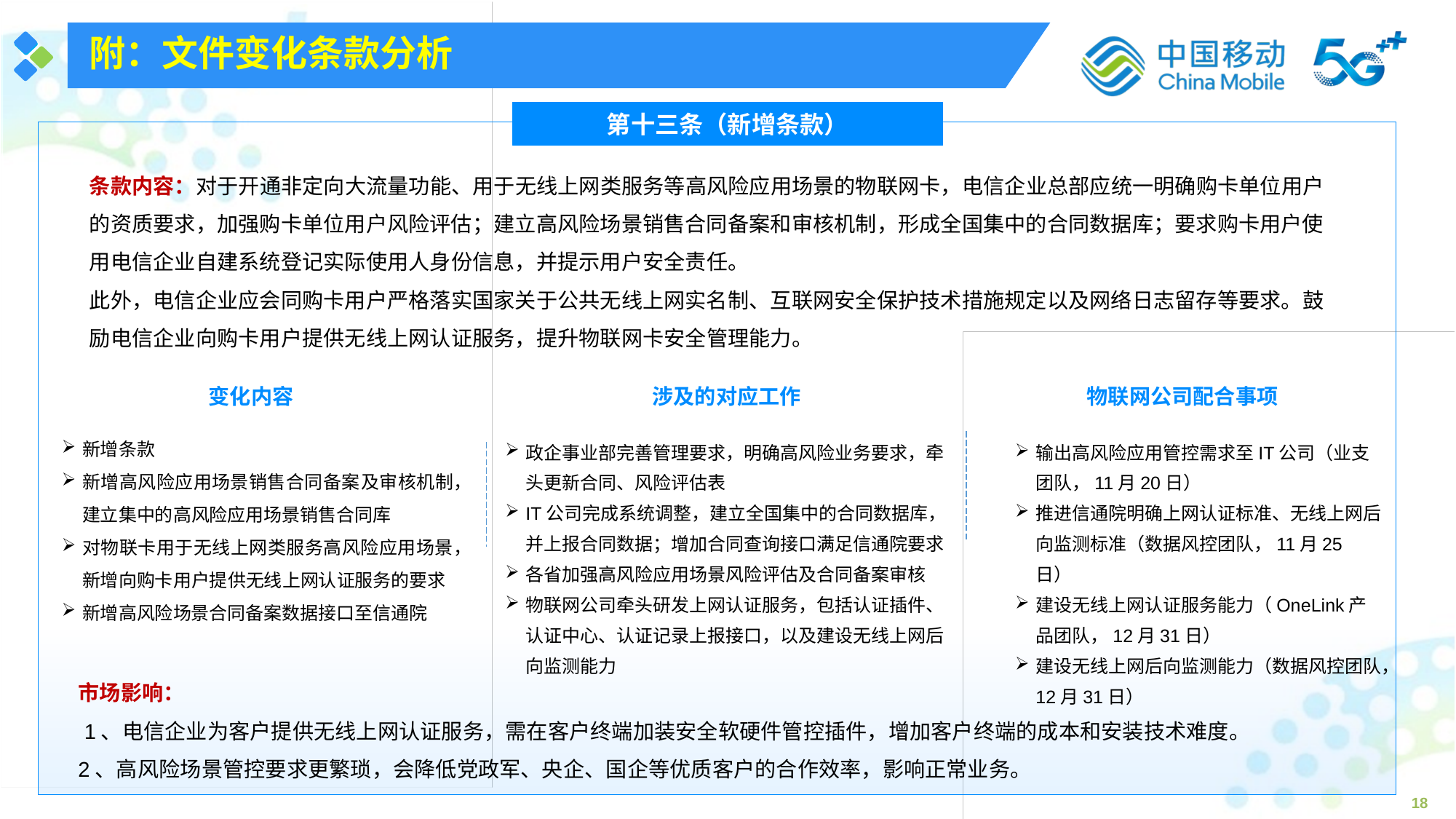

附：文件变化条款分析

第十三条（新增条款）

条款内容：对于开通非定向大流量功能、用于无线上网类服务等高风险应用场景的物联网卡，电信企业总部应统一明确购卡单位用户的资质要求，加强购卡单位用户风险评估；建立高风险场景销售合同备案和审核机制，形成全国集中的合同数据库；要求购卡用户使用电信企业自建系统登记实际使用人身份信息，并提示用户安全责任。
此外，电信企业应会同购卡用户严格落实国家关于公共无线上网实名制、互联网安全保护技术措施规定以及网络日志留存等要求。鼓励电信企业向购卡用户提供无线上网认证服务，提升物联网卡安全管理能力。
变化内容
涉及的对应工作
物联网公司配合事项
新增条款
新增高风险应用场景销售合同备案及审核机制，建立集中的高风险应用场景销售合同库
对物联卡用于无线上网类服务高风险应用场景，新增向购卡用户提供无线上网认证服务的要求
新增高风险场景合同备案数据接口至信通院
政企事业部完善管理要求，明确高风险业务要求，牵头更新合同、风险评估表
IT公司完成系统调整，建立全国集中的合同数据库，并上报合同数据；增加合同查询接口满足信通院要求
各省加强高风险应用场景风险评估及合同备案审核
物联网公司牵头研发上网认证服务，包括认证插件、认证中心、认证记录上报接口，以及建设无线上网后向监测能力
输出高风险应用管控需求至IT公司（业支团队，11月20日）
推进信通院明确上网认证标准、无线上网后向监测标准（数据风控团队，11月25日）
建设无线上网认证服务能力（OneLink产品团队，12月31日）
建设无线上网后向监测能力（数据风控团队，12月31日）

市场影响：
 1、电信企业为客户提供无线上网认证服务，需在客户终端加装安全软硬件管控插件，增加客户终端的成本和安装技术难度。
2、高风险场景管控要求更繁琐，会降低党政军、央企、国企等优质客户的合作效率，影响正常业务。